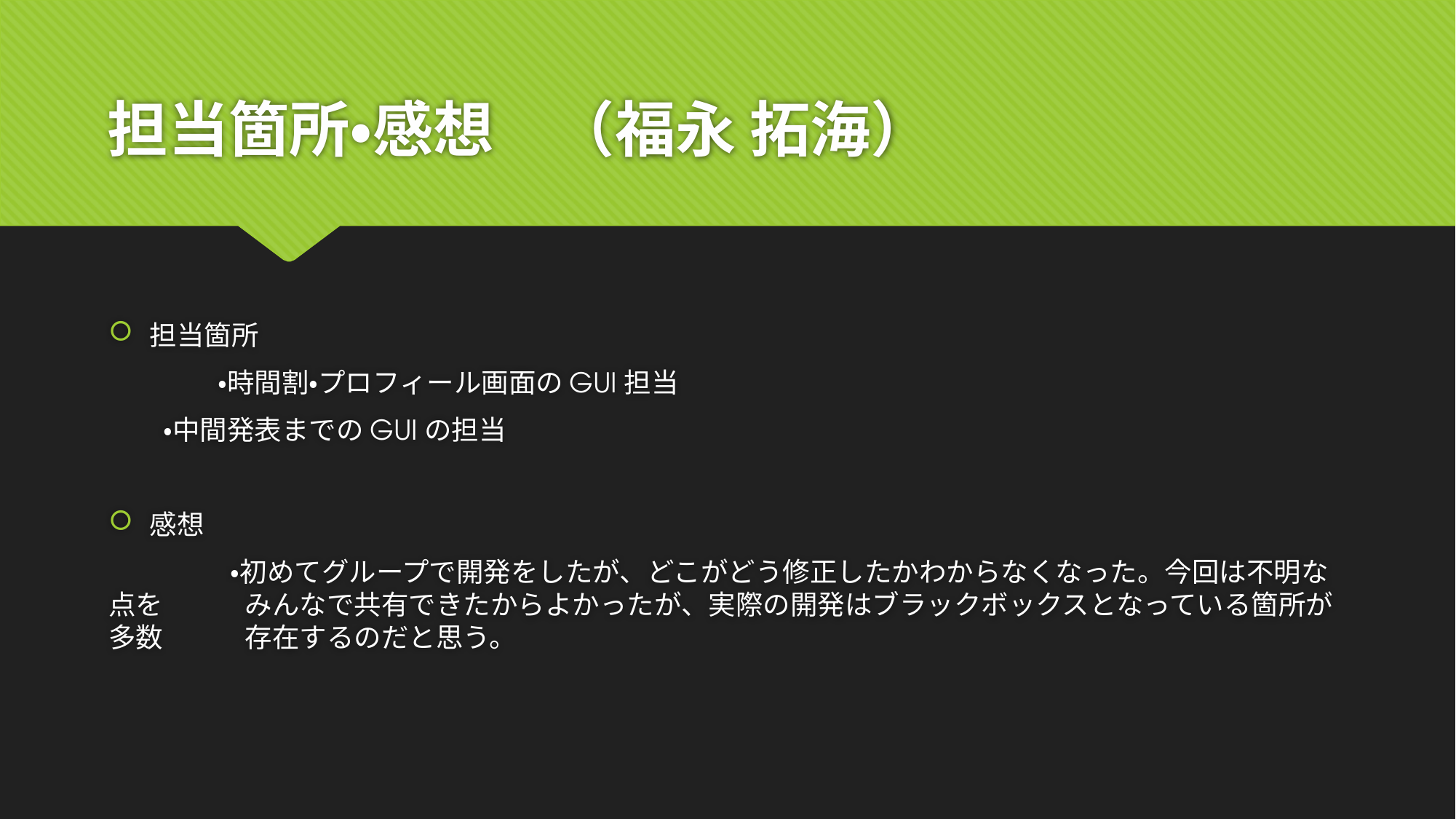

# 担当箇所・感想　（福永 拓海）

担当箇所
	・時間割・プロフィール画面のGUI担当
　　・中間発表までのGUIの担当

感想
	 ・初めてグループで開発をしたが、どこがどう修正したかわからなくなった。今回は不明な点を	　みんなで共有できたからよかったが、実際の開発はブラックボックスとなっている箇所が多数	　存在するのだと思う。